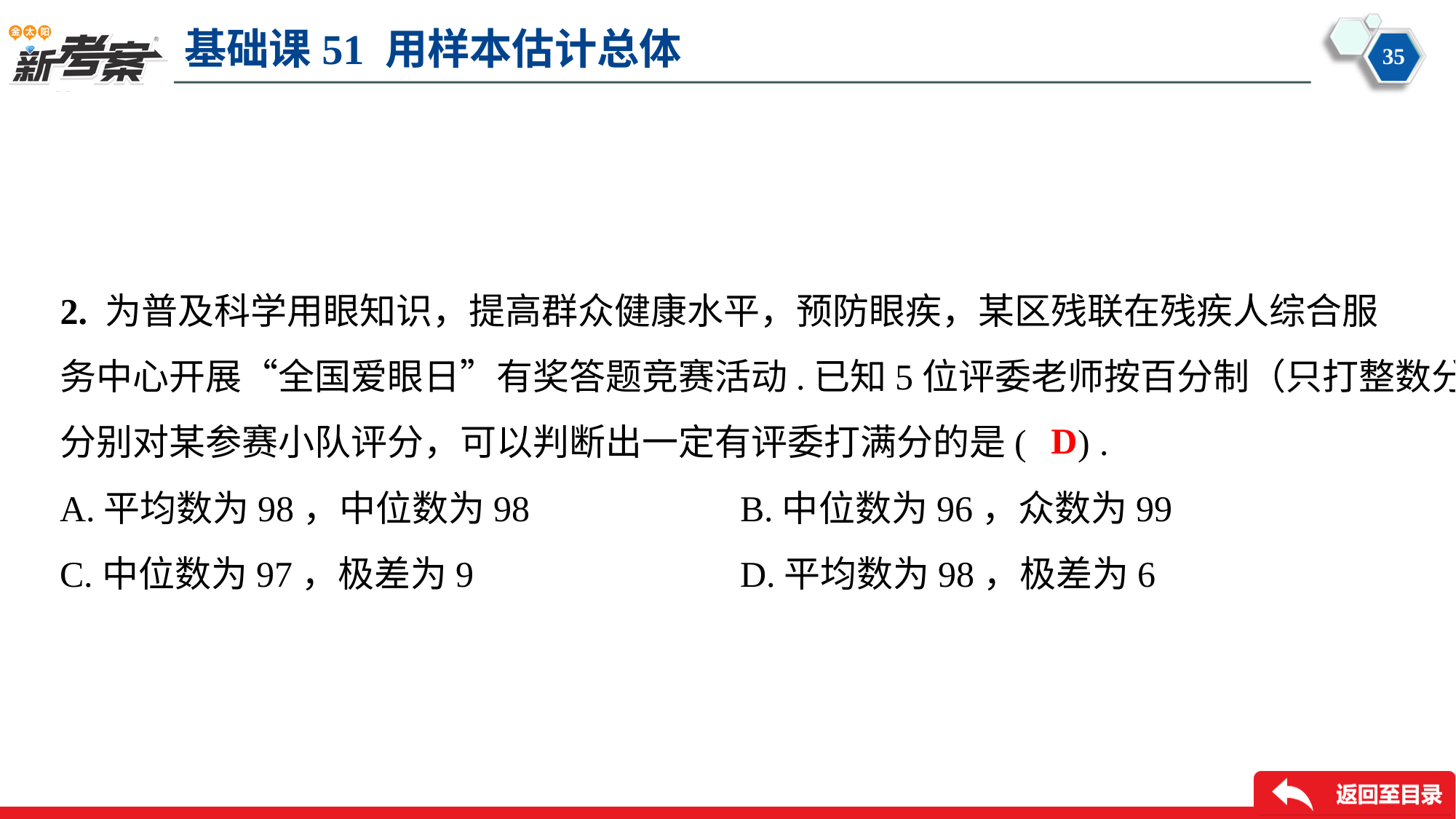

2. 为普及科学用眼知识，提高群众健康水平，预防眼疾，某区残联在残疾人综合服
务中心开展“全国爱眼日”有奖答题竞赛活动.已知5位评委老师按百分制（只打整数分）
分别对某参赛小队评分，可以判断出一定有评委打满分的是(     ) .
D
A.平均数为98，中位数为98	B.中位数为96，众数为99
C.中位数为97，极差为9	D.平均数为98，极差为6